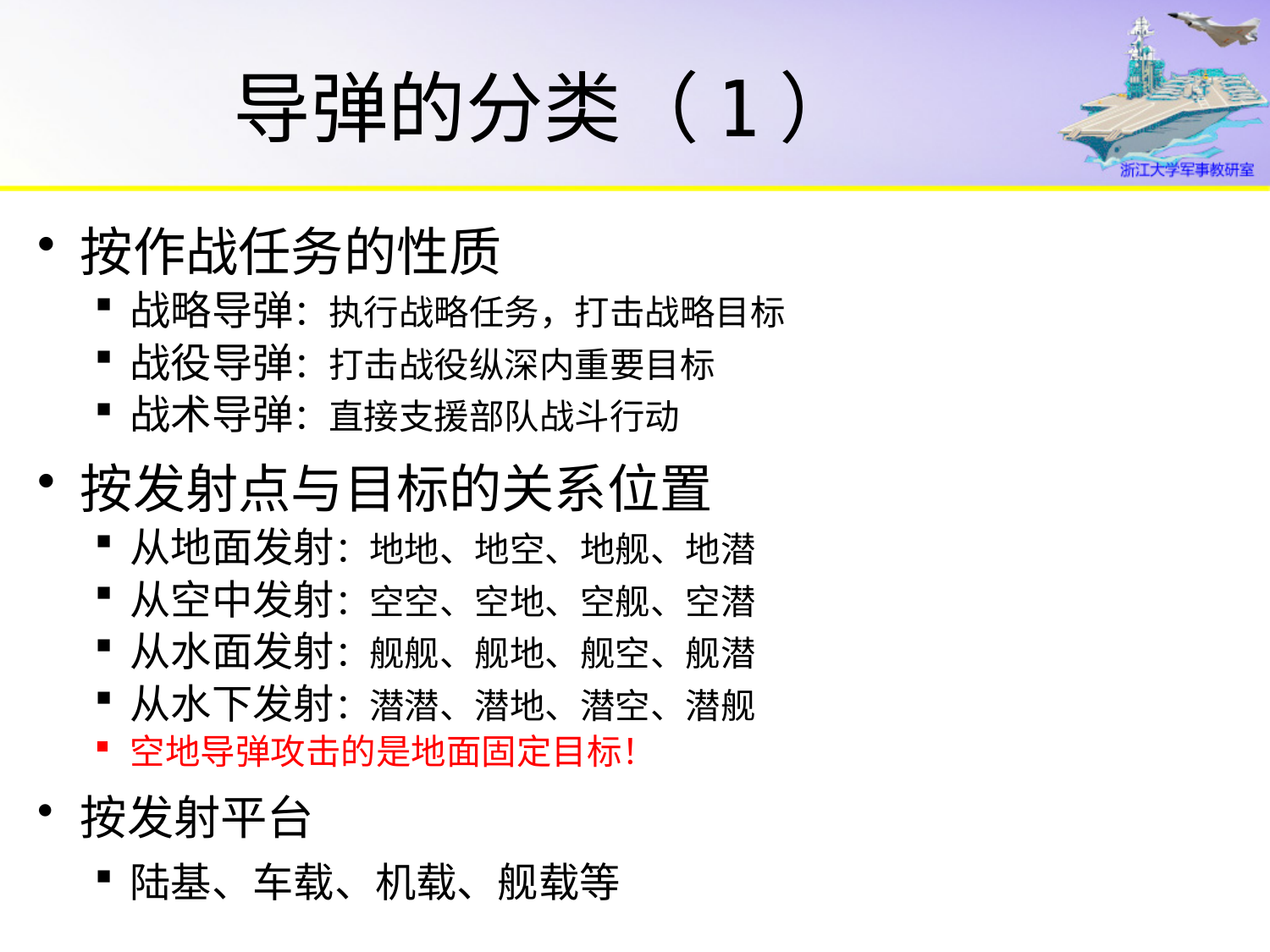

# 导弹的分类（1）
按作战任务的性质
战略导弹：执行战略任务，打击战略目标
战役导弹：打击战役纵深内重要目标
战术导弹：直接支援部队战斗行动
按发射点与目标的关系位置
从地面发射：地地、地空、地舰、地潜
从空中发射：空空、空地、空舰、空潜
从水面发射：舰舰、舰地、舰空、舰潜
从水下发射：潜潜、潜地、潜空、潜舰
空地导弹攻击的是地面固定目标！
按发射平台
陆基、车载、机载、舰载等